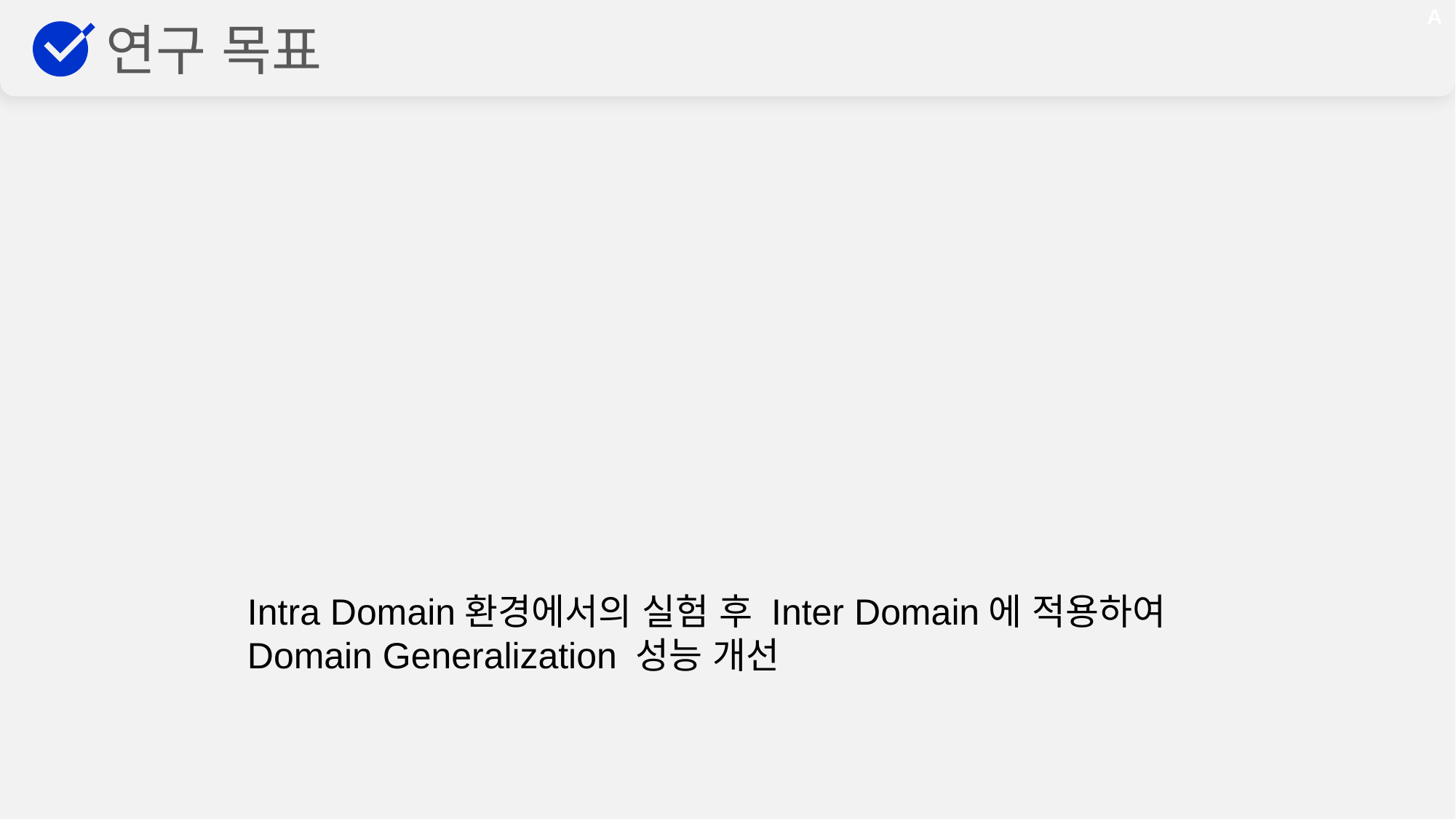

A
연구 목표

Intra Domain환경에서의 실험 후 Inter Domain에 적용하여 Domain Generalization 성능 개선